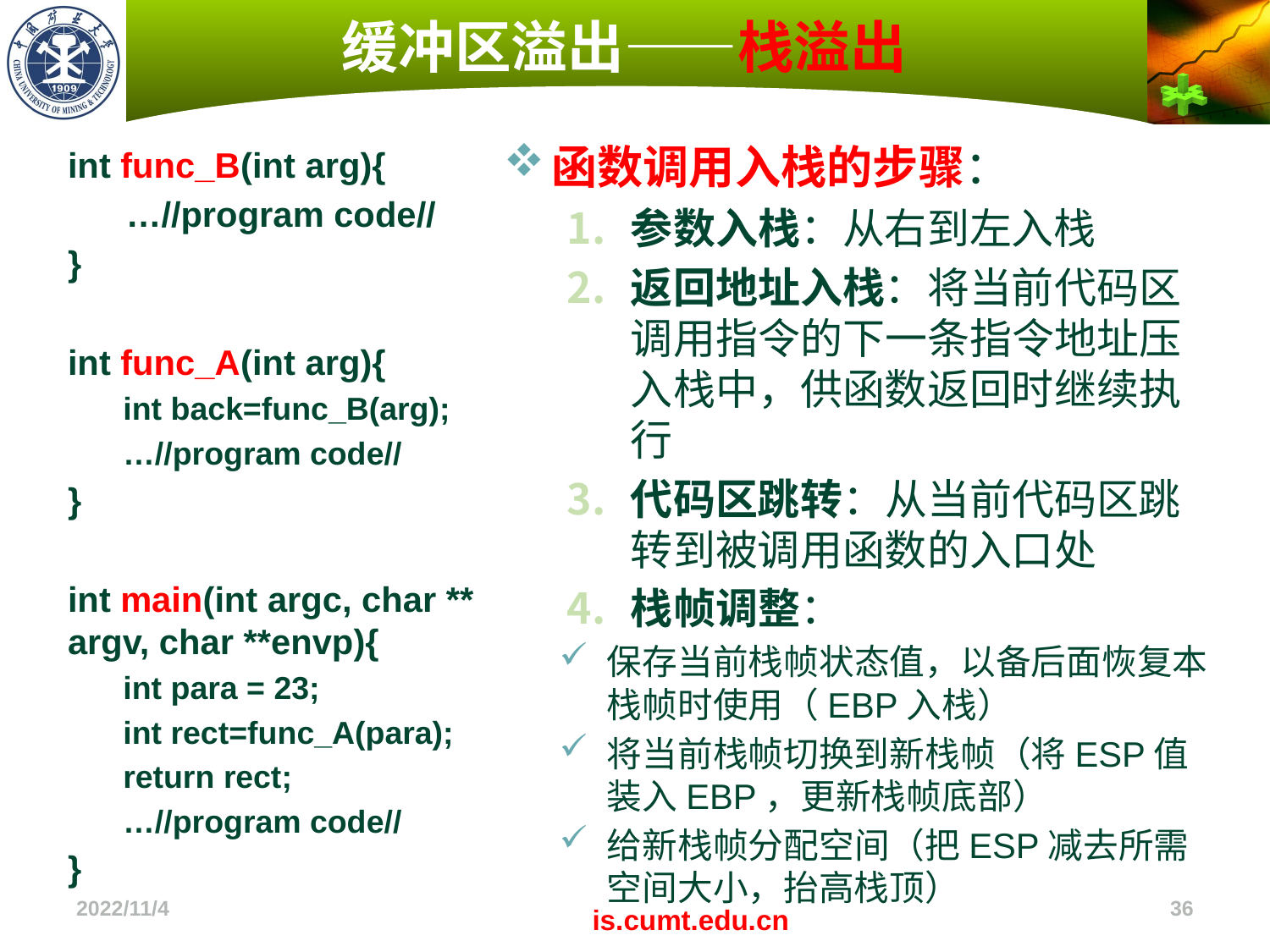

# 缓冲区溢出——栈溢出
函数调用入栈的步骤：
参数入栈：从右到左入栈
返回地址入栈：将当前代码区调用指令的下一条指令地址压入栈中，供函数返回时继续执行
代码区跳转：从当前代码区跳转到被调用函数的入口处
栈帧调整：
保存当前栈帧状态值，以备后面恢复本栈帧时使用（EBP入栈）
将当前栈帧切换到新栈帧（将ESP值装入EBP，更新栈帧底部）
给新栈帧分配空间（把ESP减去所需空间大小，抬高栈顶）

int func_B(int arg){
      …//program code//
}

int func_A(int arg){
int back=func_B(arg);
…//program code//
}

int main(int argc, char ** argv, char **envp){
int para = 23;
int rect=func_A(para);
return rect;
…//program code//
}

2022/11/4
36
is.cumt.edu.cn